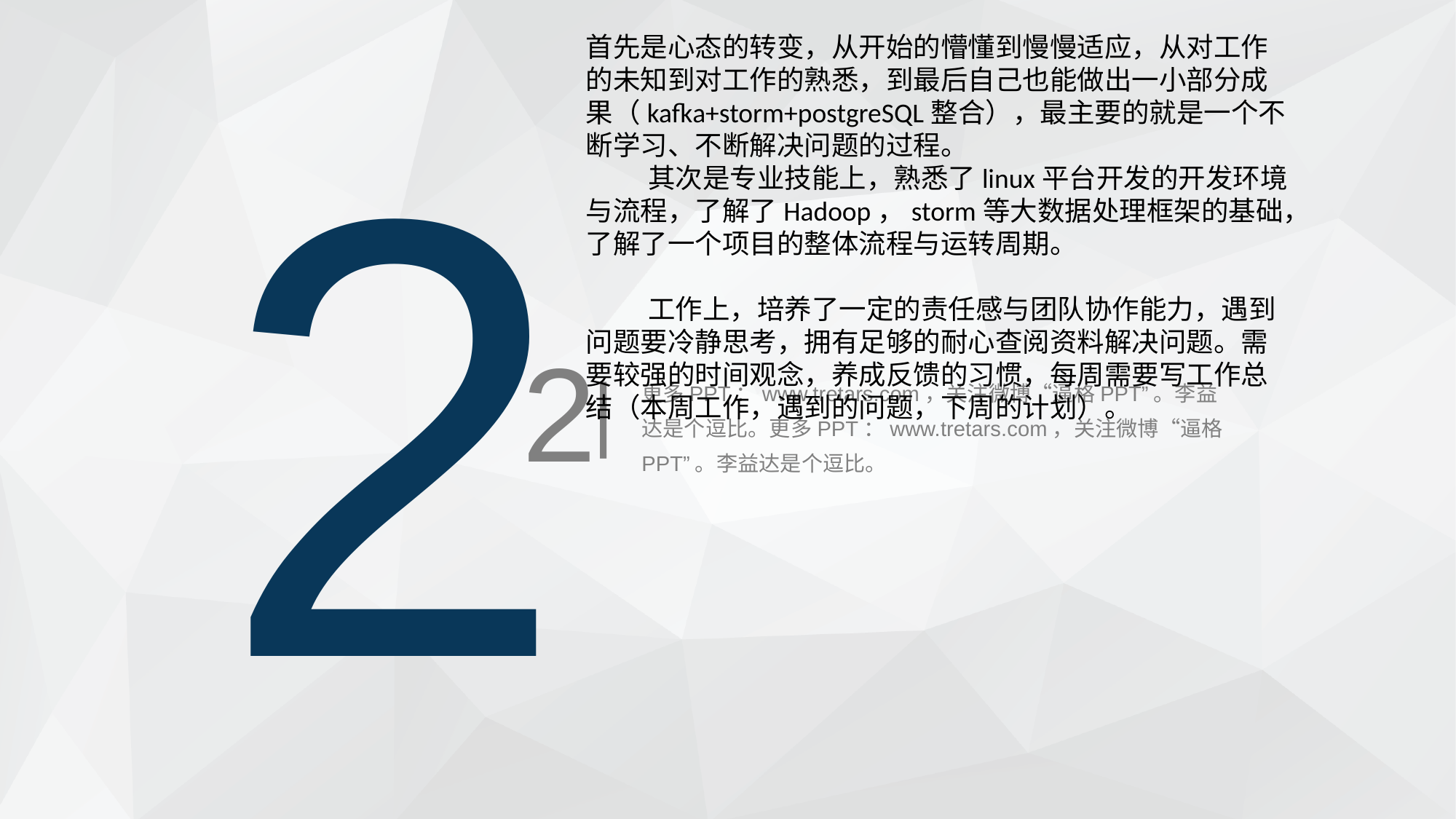

2
首先是心态的转变，从开始的懵懂到慢慢适应，从对工作的未知到对工作的熟悉，到最后自己也能做出一小部分成果（kafka+storm+postgreSQL整合），最主要的就是一个不断学习、不断解决问题的过程。
         其次是专业技能上，熟悉了linux平台开发的开发环境与流程，了解了Hadoop，storm等大数据处理框架的基础，了解了一个项目的整体流程与运转周期。

         工作上，培养了一定的责任感与团队协作能力，遇到问题要冷静思考，拥有足够的耐心查阅资料解决问题。需要较强的时间观念，养成反馈的习惯，每周需要写工作总结（本周工作，遇到的问题，下周的计划）。
2
|
更多PPT：www.tretars.com，关注微博“逼格PPT”。李益达是个逗比。更多PPT：www.tretars.com，关注微博“逼格PPT”。李益达是个逗比。